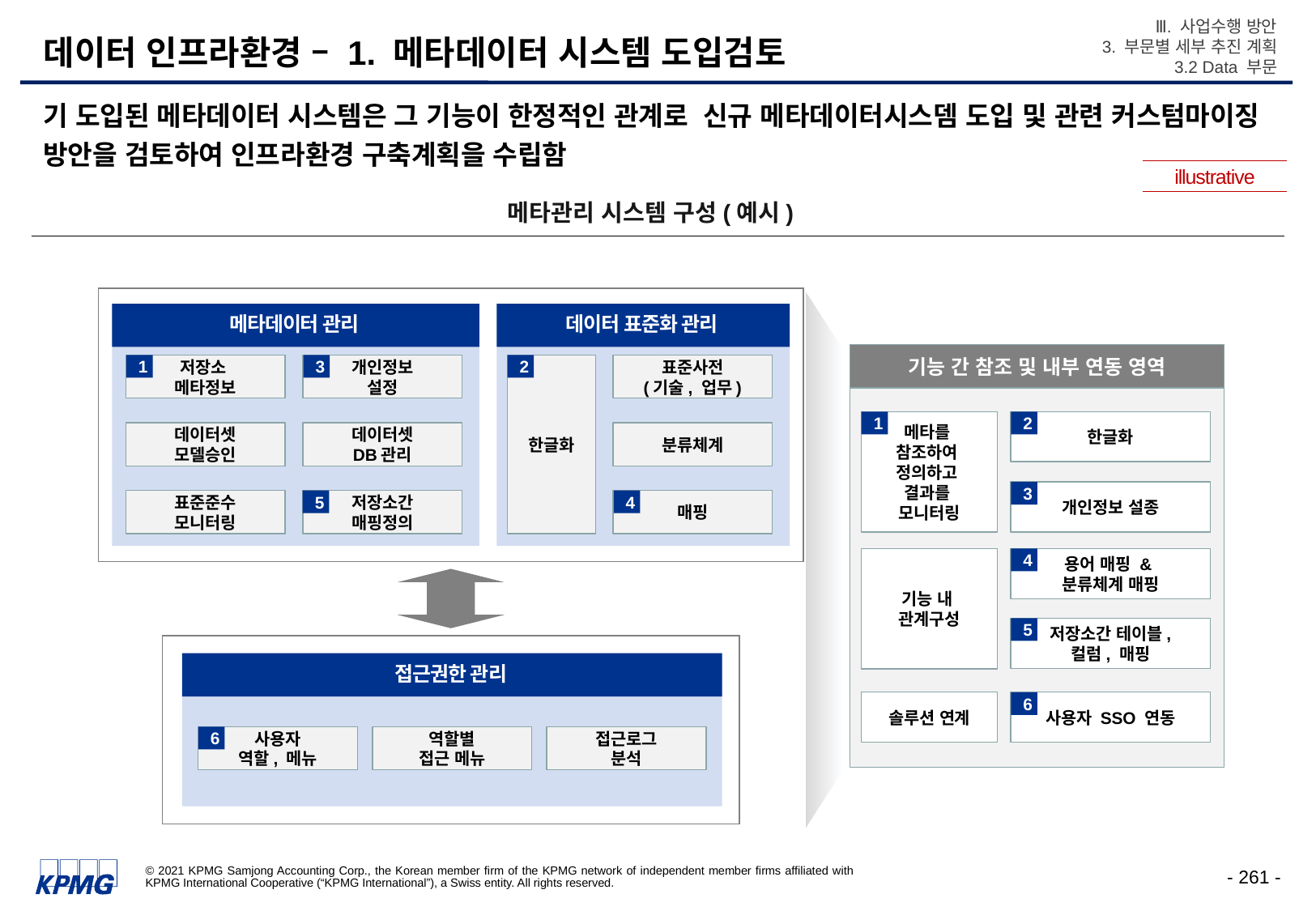

Ⅲ. 사업수행 방안
3. 부문별 세부 추진 계획
3.2 Data 부문
# 데이터 인프라환경 – 1. 메타데이터 시스템 도입검토
기 도입된 메타데이터 시스템은 그 기능이 한정적인 관계로  신규 메타데이터시스뎀 도입 및 관련 커스텀마이징 방안을 검토하여 인프라환경 구축계획을 수립함
illustrative
메타관리 시스템 구성(예시)

메타데이터 관리
데이터 표준화 관리

기능 간 참조 및 내부 연동 영역
저장소
메타정보
1
개인정보
설정
3
한글화
2
표준사전
(기술, 업무)

한글화
2
메타를
참조하여
정의하고
결과를
모니터링
1
데이터셋
모델승인
데이터셋
DB관리
분류체계
개인정보 설종
3
표준준수
모니터링
5
저장소간
매핑정의
매핑
4

기능 내
관계구성
용어 매핑 &
분류체계 매핑
4

저장소간 테이블,
컬럼, 매핑
5

접근권한 관리

솔루션 연계
사용자 SSO 연동
6
사용자
역할, 메뉴
6
역할별
접근 메뉴
접근로그
분석